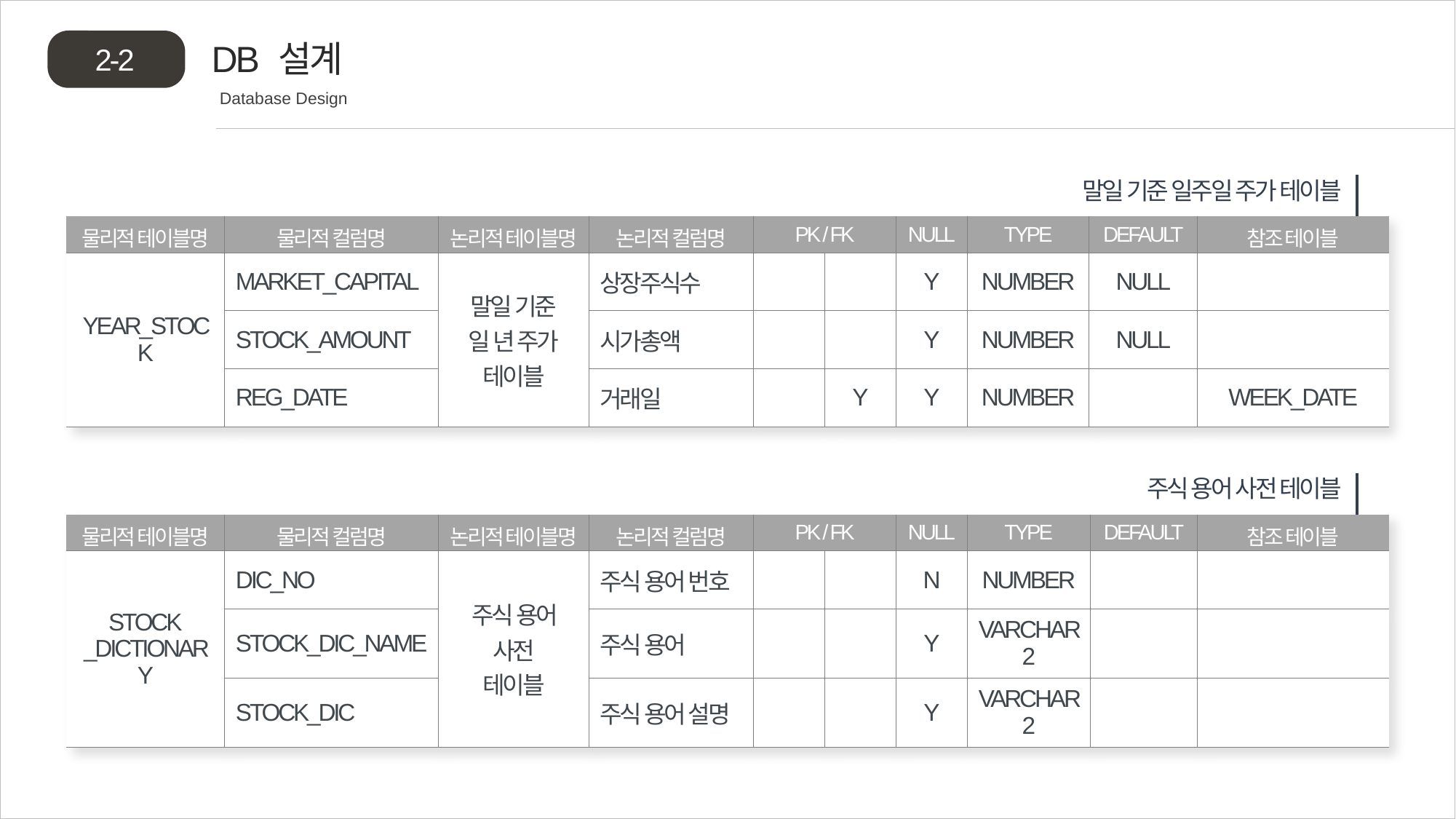

DB 설계
2-2
Database Design
말일 기준 일주일 주가 테이블
| 물리적 테이블명 | 물리적 컬럼명 | 논리적 테이블명 | 논리적 컬럼명 | PK / FK |  | NULL | TYPE | DEFAULT | 참조 테이블 |
| --- | --- | --- | --- | --- | --- | --- | --- | --- | --- |
| YEAR\_STOCK | MARKET\_CAPITAL | 말일 기준 일 년 주가 테이블 | 상장주식수 |  |  | Y | NUMBER | NULL |  |
|  | STOCK\_AMOUNT |  | 시가총액 |  |  | Y | NUMBER | NULL |  |
|  | REG\_DATE |  | 거래일 |  | Y | Y | NUMBER |  | WEEK\_DATE |
주식 용어 사전 테이블
| 물리적 테이블명 | 물리적 컬럼명 | 논리적 테이블명 | 논리적 컬럼명 | PK / FK |  | NULL | TYPE | DEFAULT | 참조 테이블 |
| --- | --- | --- | --- | --- | --- | --- | --- | --- | --- |
| STOCK \_DICTIONARY | DIC\_NO | 주식 용어 사전 테이블 | 주식 용어 번호 |  |  | N | NUMBER |  |  |
|  | STOCK\_DIC\_NAME |  | 주식 용어 |  |  | Y | VARCHAR2 |  |  |
|  | STOCK\_DIC |  | 주식 용어 설명 |  |  | Y | VARCHAR2 |  |  |